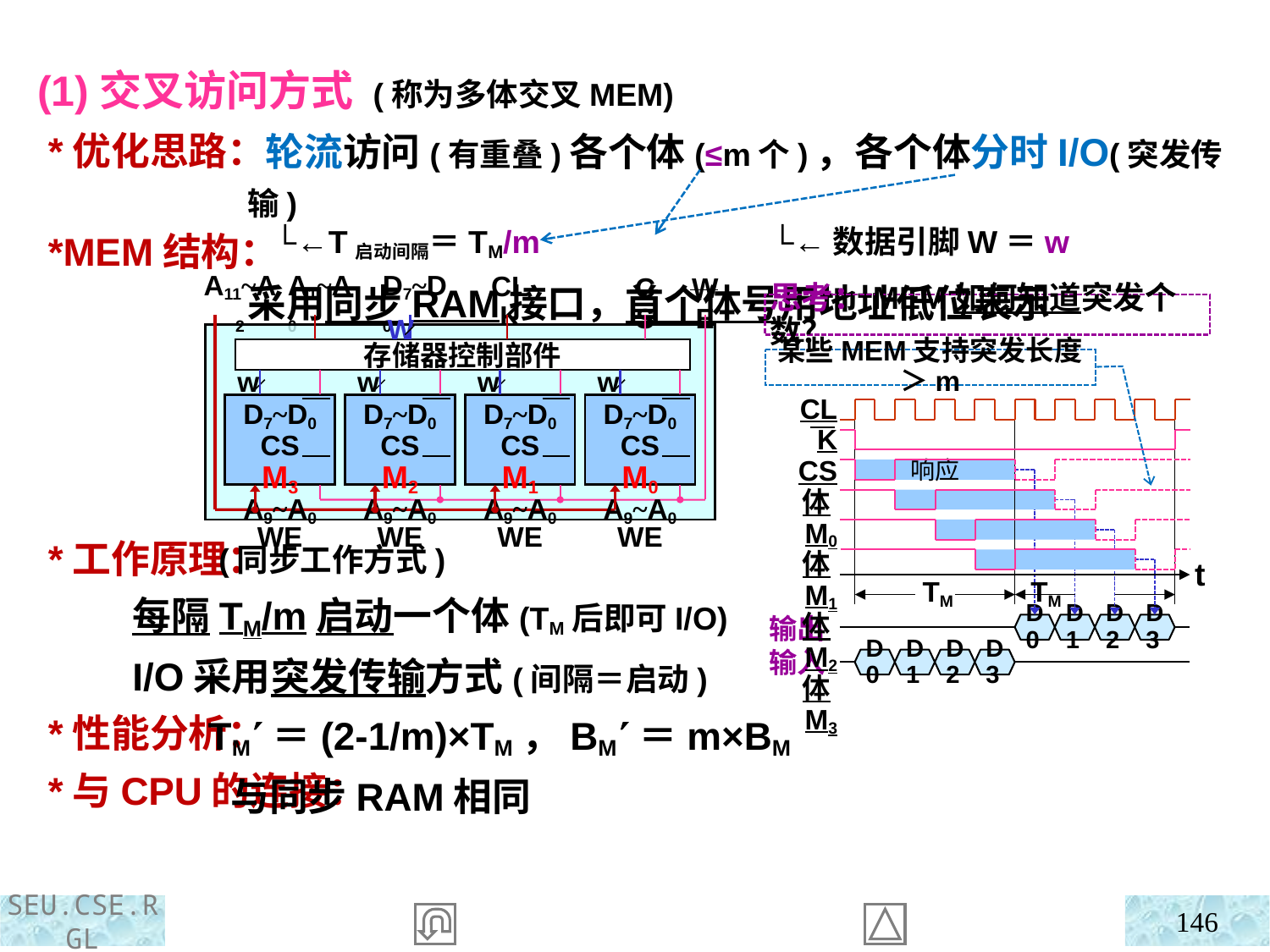

(1)交叉访问方式 (称为多体交叉MEM)
 *优化思路：

 *MEM结构：

 *工作原理：

 *性能分析：
 *与CPU的连接：
 轮流访问(有重叠)各个体(≤m个)，各个体分时I/O(突发传输)
   └←T启动间隔＝TM/m                          └←数据引脚W＝w
采用同步RAM接口，首个体号用地址低位表示
A11~A2
A1~A0
D7~D0
CLK
CS
WE
W

存储器控制部件
w
w
w
w
D7~D0 CS
M3
A9~A0 WE
D7~D0 CS
M2
A9~A0 WE
D7~D0 CS
M1
A9~A0 WE
D7~D0 CS
M0
A9~A0 WE
思考：MEM如何知道突发个数？
某些MEM支持突发长度＞m
CLK
CS
体M0
体M1
体M2
体M3

响应

t
TM          TM
输出
输入
D0
D1
D2
D3
D0
D1
D2
D3
        (同步工作方式)
每隔TM/m启动一个体(TM后即可I/O)
I/O采用突发传输方式(间隔＝启动)
       TM′＝(2-1/m)×TM，BM′＝m×BM
          与同步RAM相同
146